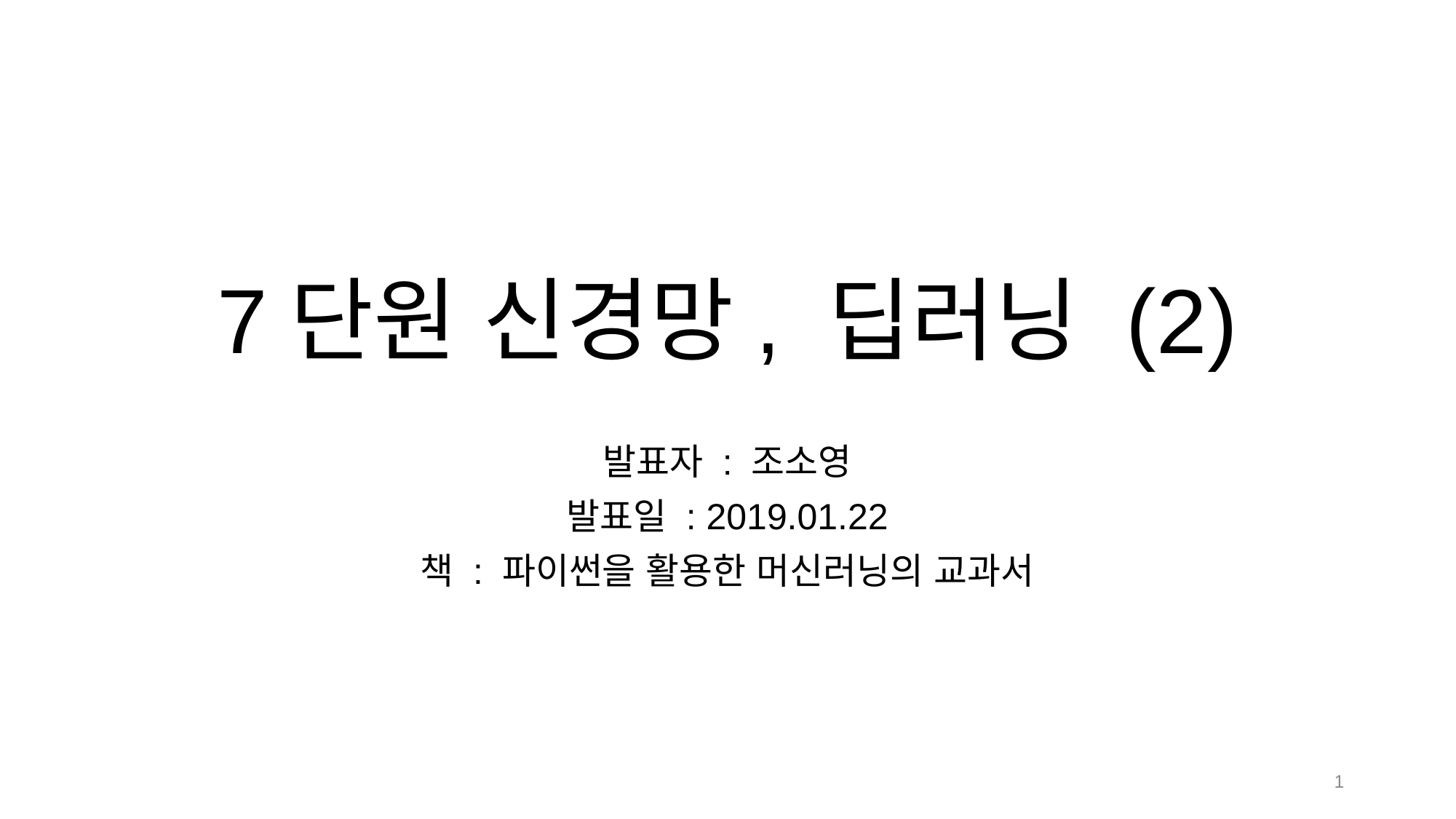

# 7단원 신경망, 딥러닝 (2)
발표자 : 조소영
발표일 : 2019.01.22
책 : 파이썬을 활용한 머신러닝의 교과서
1